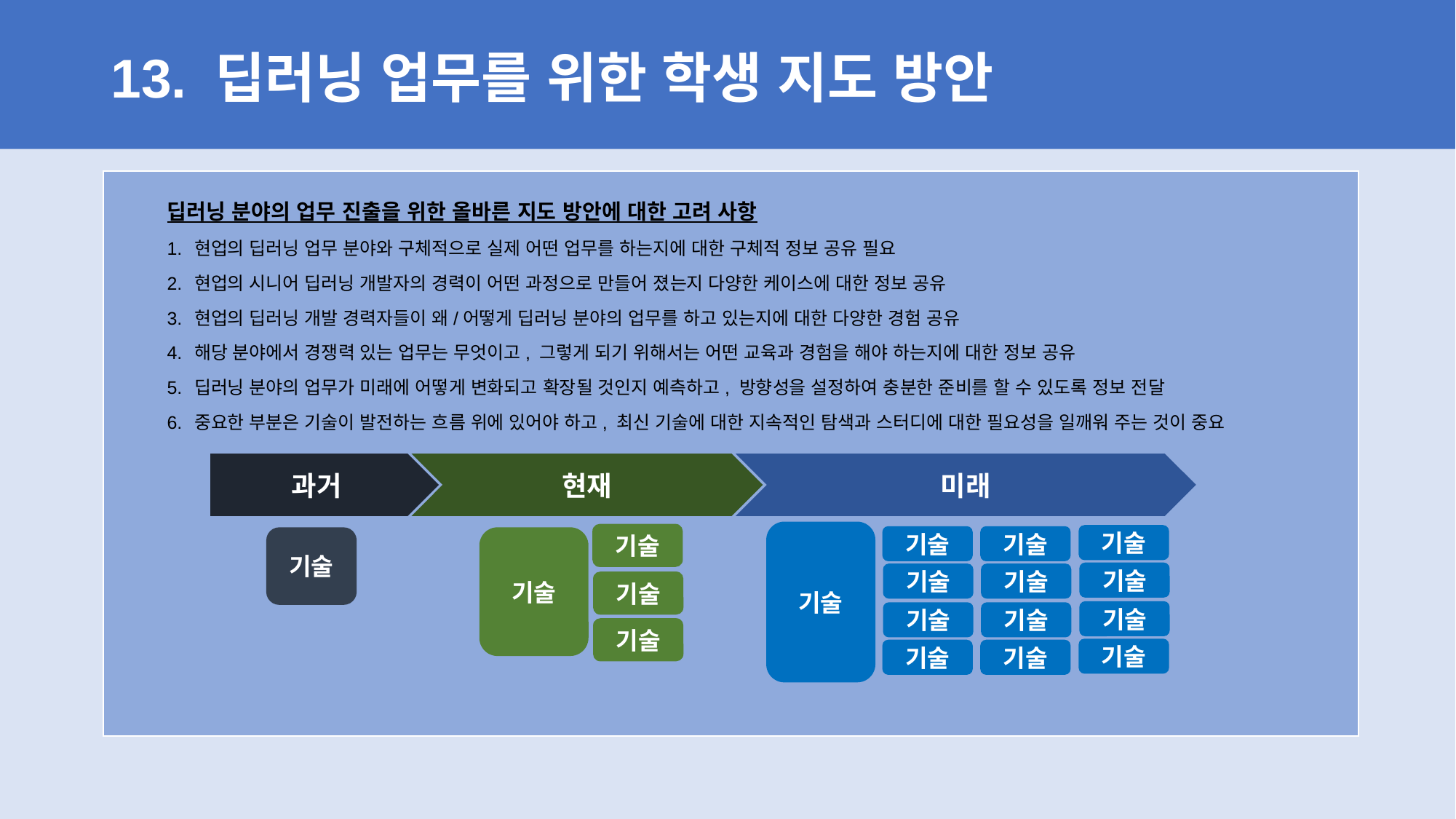

# 13. 딥러닝 업무를 위한 학생 지도 방안

딥러닝 분야의 업무 진출을 위한 올바른 지도 방안에 대한 고려 사항
현업의 딥러닝 업무 분야와 구체적으로 실제 어떤 업무를 하는지에 대한 구체적 정보 공유 필요
현업의 시니어 딥러닝 개발자의 경력이 어떤 과정으로 만들어 졌는지 다양한 케이스에 대한 정보 공유
현업의 딥러닝 개발 경력자들이 왜/어떻게 딥러닝 분야의 업무를 하고 있는지에 대한 다양한 경험 공유
해당 분야에서 경쟁력 있는 업무는 무엇이고, 그렇게 되기 위해서는 어떤 교육과 경험을 해야 하는지에 대한 정보 공유
딥러닝 분야의 업무가 미래에 어떻게 변화되고 확장될 것인지 예측하고, 방향성을 설정하여 충분한 준비를 할 수 있도록 정보 전달
중요한 부분은 기술이 발전하는 흐름 위에 있어야 하고, 최신 기술에 대한 지속적인 탐색과 스터디에 대한 필요성을 일깨워 주는 것이 중요

과거
현재
미래
기술
기술
기술
기술
기술
기술
기술
기술
기술
기술
기술
기술
기술
기술
기술
기술
기술
기술